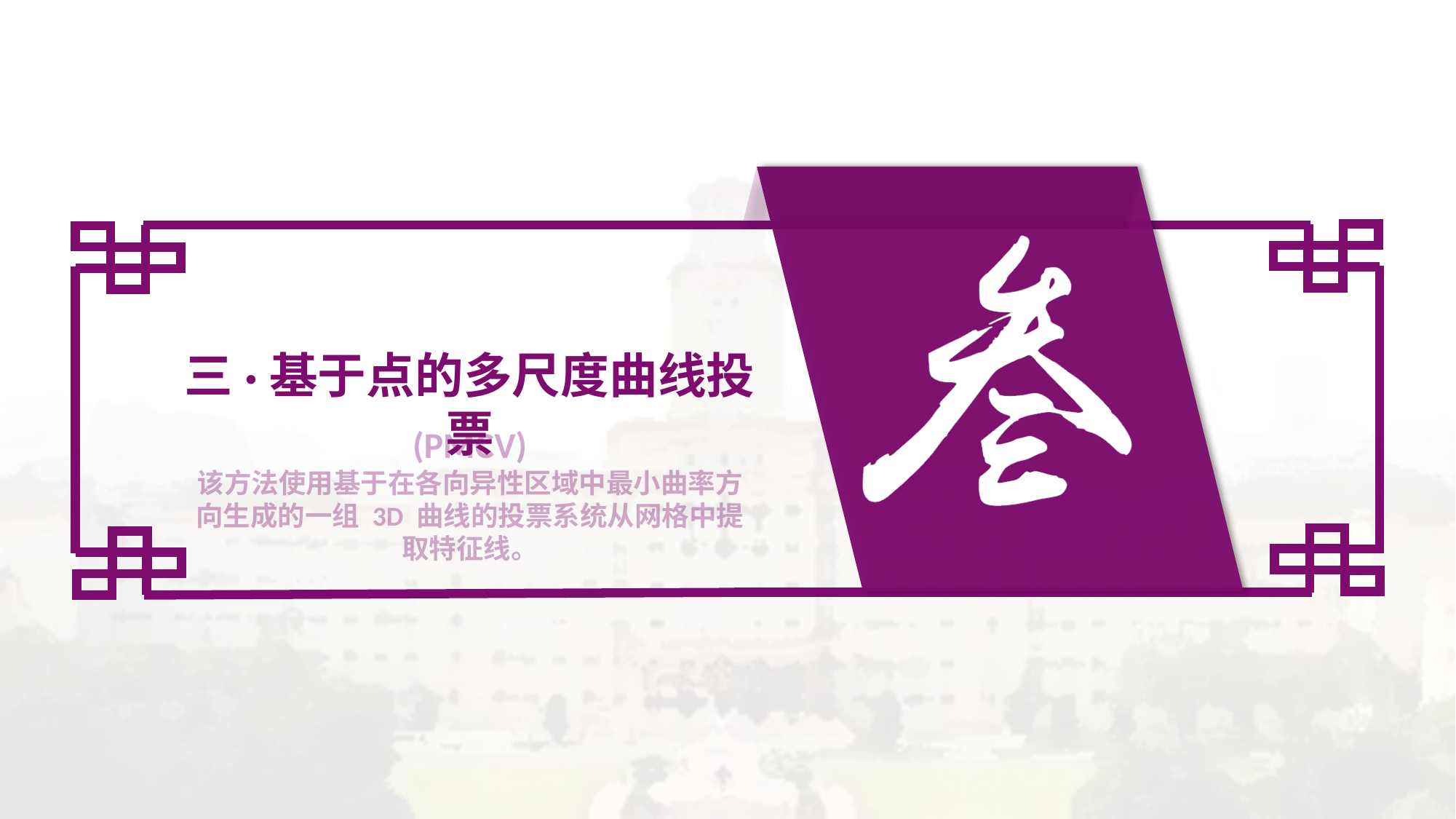

三·基于点的多尺度曲线投票
(PMCV)
该方法使用基于在各向异性区域中最小曲率方向生成的一组 3D 曲线的投票系统从网格中提取特征线。